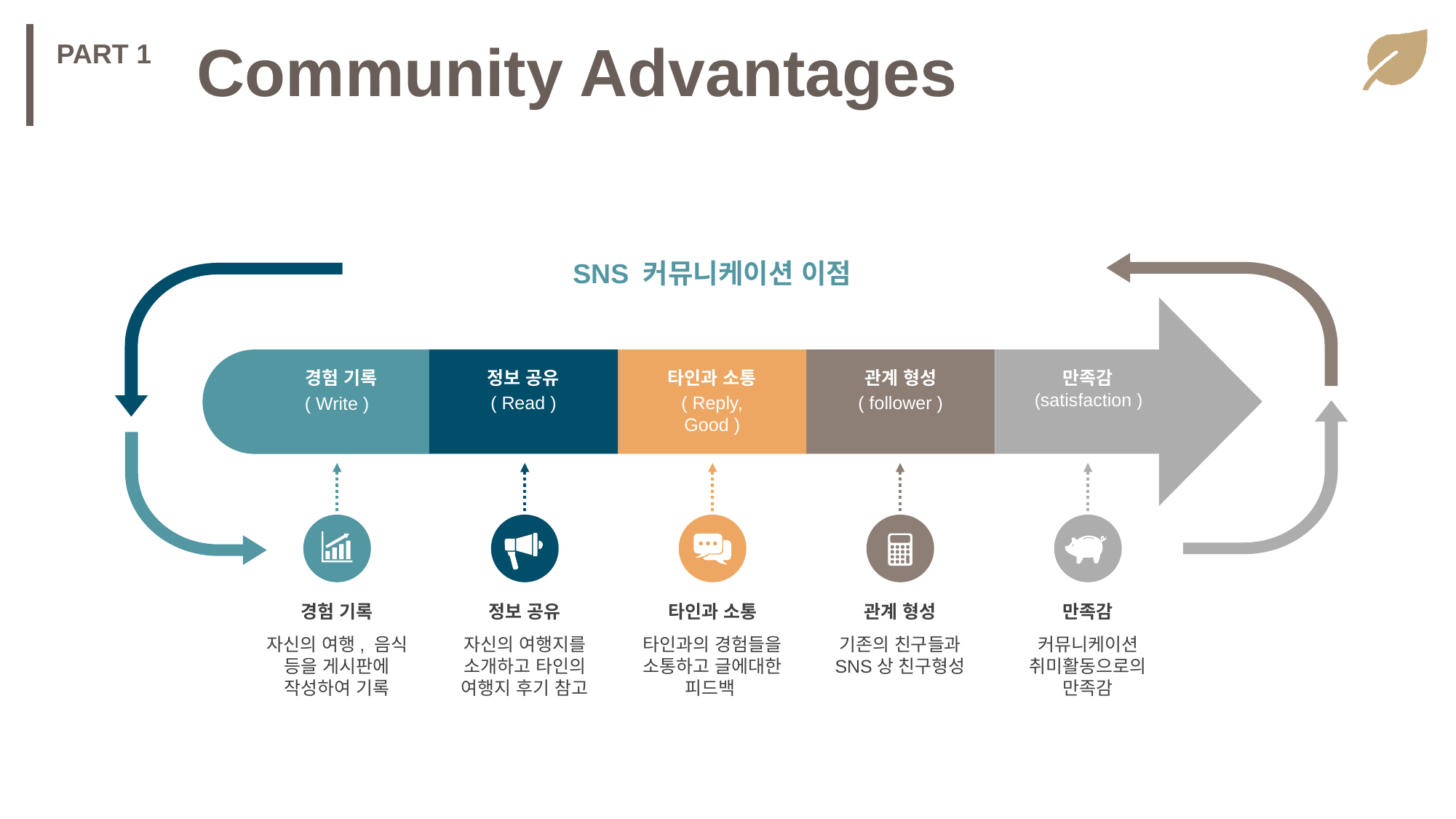

Community Advantages
PART 1
SNS 커뮤니케이션 이점

정보 공유
( Read )
타인과 소통
( Reply, Good )
관계 형성
만족감

 경험 기록
( Write )
(satisfaction )
( follower )

경험 기록
자신의 여행, 음식 등을 게시판에 작성하여 기록
정보 공유
자신의 여행지를 소개하고 타인의 여행지 후기 참고
타인과 소통
타인과의 경험들을 소통하고 글에대한 피드백
관계 형성
기존의 친구들과 SNS상 친구형성
만족감
커뮤니케이션 취미활동으로의 만족감